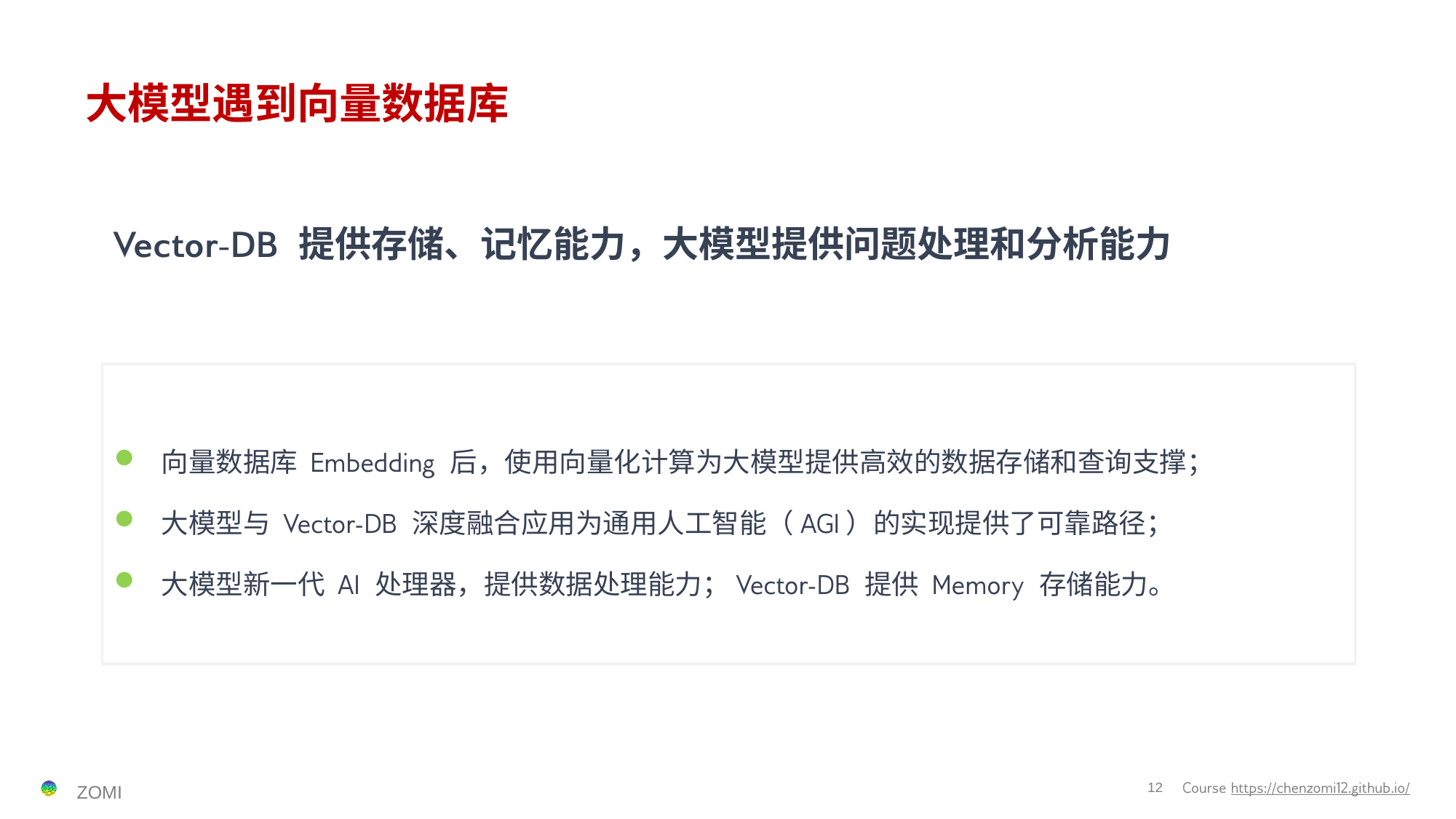

# 大模型遇到向量数据库
Vector-DB 提供存储、记忆能力，大模型提供问题处理和分析能力
向量数据库 Embedding 后，使用向量化计算为大模型提供高效的数据存储和查询支撑；
大模型与 Vector-DB 深度融合应用为通用人工智能（AGI）的实现提供了可靠路径；
大模型新一代 AI 处理器，提供数据处理能力；Vector-DB 提供 Memory 存储能力。